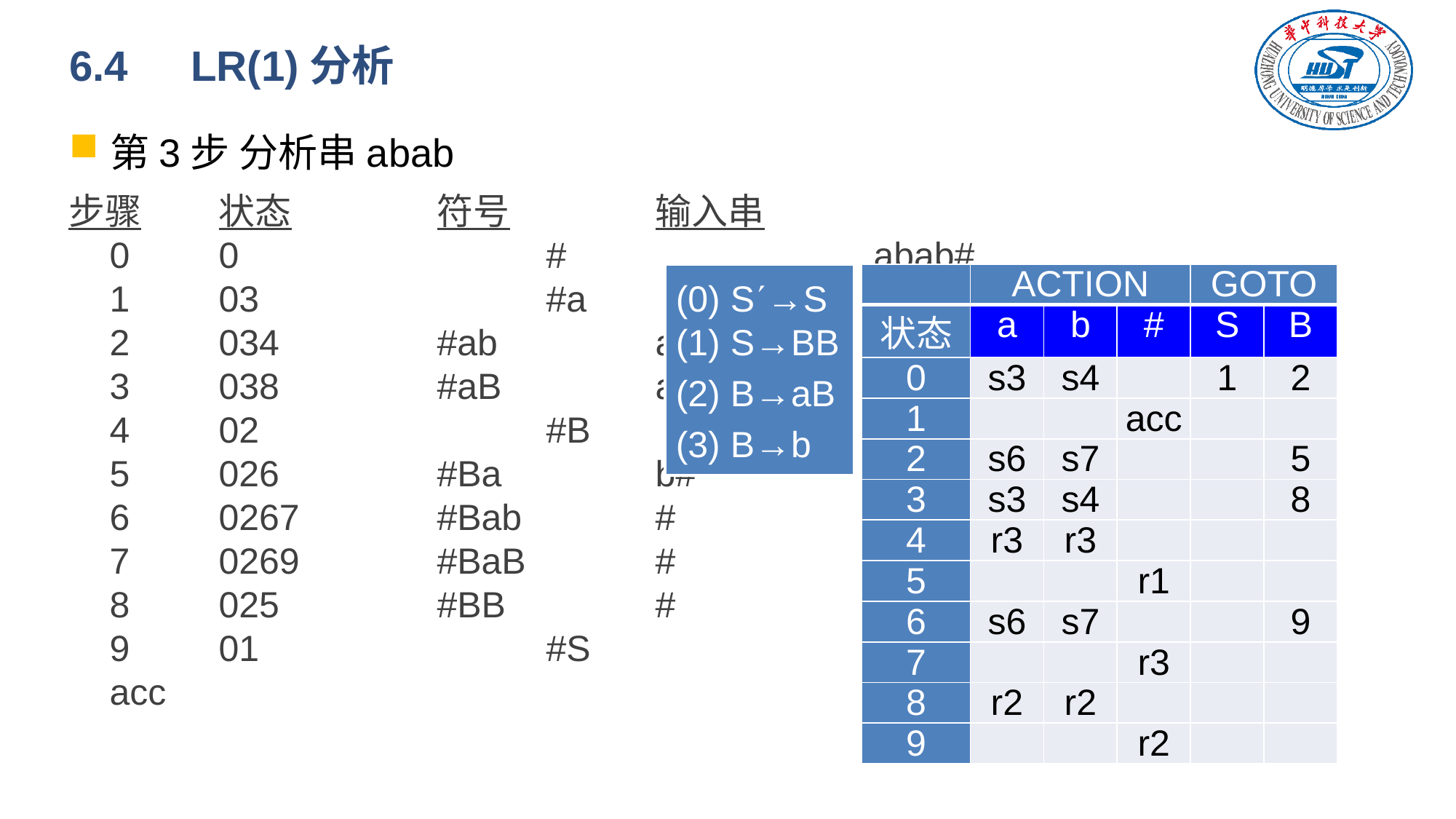

# 6.4　LR(1)分析
第3步 分析串abab
步骤	状态		符号		输入串
	0	0			#			abab#
	1	03			#a			bab#
	2	034		#ab		ab#
	3	038		#aB		ab#
	4	02			#B			ab#
	5	026		#Ba		b#
	6	0267		#Bab		#
	7	0269		#BaB		#
	8	025		#BB		#
	9	01			#S			#	acc
(0) S′→S
(1) S→BB
(2) B→aB
(3) B→b
|  | ACTION |  |  | GOTO |  |
| --- | --- | --- | --- | --- | --- |
| 状态 | a | b | # | S | B |
| 0 | s3 | s4 |  | 1 | 2 |
| 1 |  |  | acc |  |  |
| 2 | s6 | s7 |  |  | 5 |
| 3 | s3 | s4 |  |  | 8 |
| 4 | r3 | r3 |  |  |  |
| 5 |  |  | r1 |  |  |
| 6 | s6 | s7 |  |  | 9 |
| 7 |  |  | r3 |  |  |
| 8 | r2 | r2 |  |  |  |
| 9 |  |  | r2 |  |  |
78